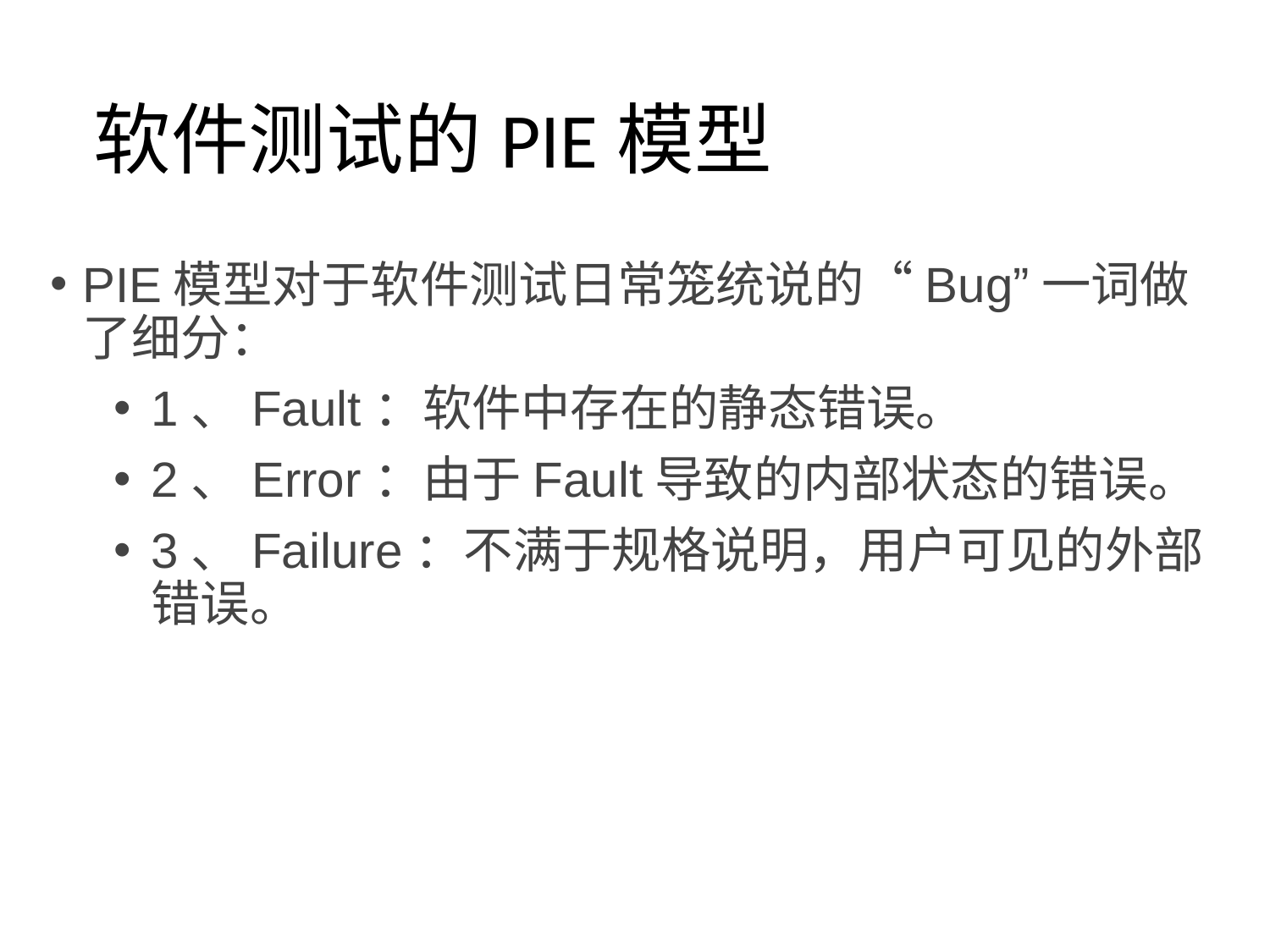

# 软件测试的PIE模型
PIE模型对于软件测试日常笼统说的“Bug”一词做了细分：
1、Fault：软件中存在的静态错误。
2、Error：由于Fault导致的内部状态的错误。
3、Failure：不满于规格说明，用户可见的外部错误。